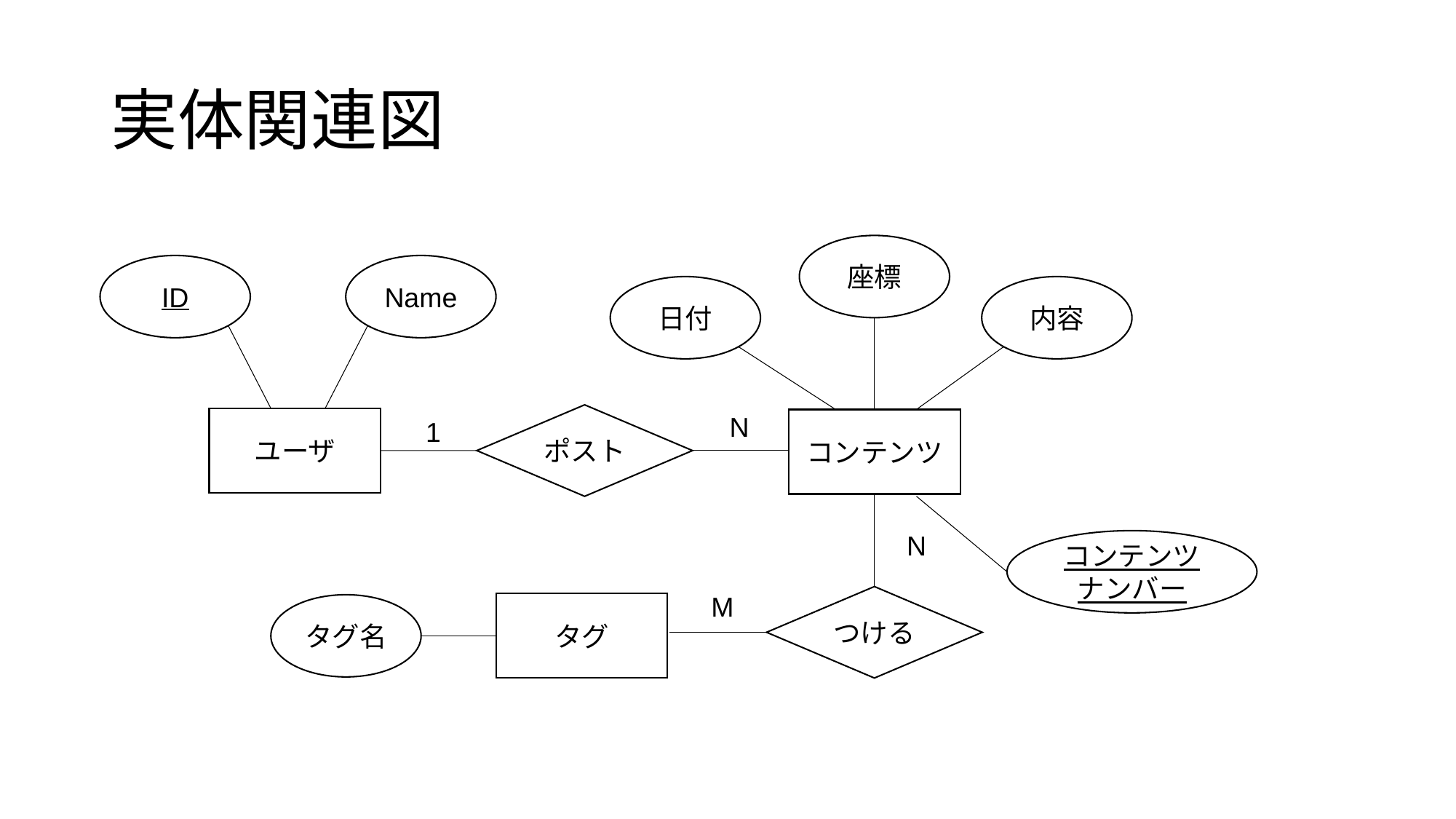

# 実体関連図
座標
ID
Name
内容
日付
N
ポスト
ユーザ
1
コンテンツ
N
コンテンツ
ナンバー
M
つける
タグ
タグ名